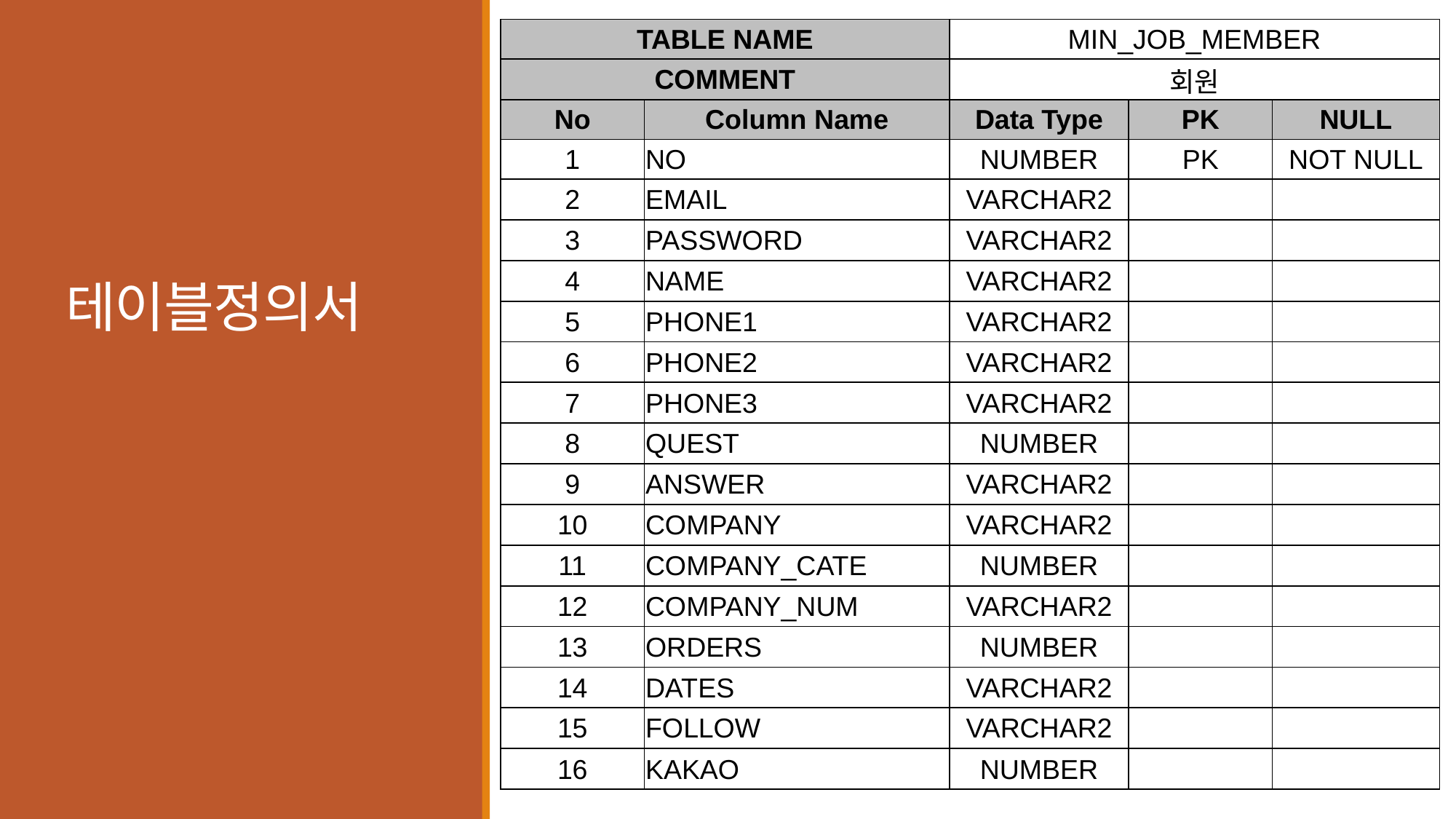

| TABLE NAME |  | MIN\_JOB\_MEMBER |  |  |
| --- | --- | --- | --- | --- |
| COMMENT |  | 회원 |  |  |
| No | Column Name | Data Type | PK | NULL |
| 1 | NO | NUMBER | PK | NOT NULL |
| 2 | EMAIL | VARCHAR2 |  |  |
| 3 | PASSWORD | VARCHAR2 |  |  |
| 4 | NAME | VARCHAR2 |  |  |
| 5 | PHONE1 | VARCHAR2 |  |  |
| 6 | PHONE2 | VARCHAR2 |  |  |
| 7 | PHONE3 | VARCHAR2 |  |  |
| 8 | QUEST | NUMBER |  |  |
| 9 | ANSWER | VARCHAR2 |  |  |
| 10 | COMPANY | VARCHAR2 |  |  |
| 11 | COMPANY\_CATE | NUMBER |  |  |
| 12 | COMPANY\_NUM | VARCHAR2 |  |  |
| 13 | ORDERS | NUMBER |  |  |
| 14 | DATES | VARCHAR2 |  |  |
| 15 | FOLLOW | VARCHAR2 |  |  |
| 16 | KAKAO | NUMBER |  |  |
# 테이블정의서